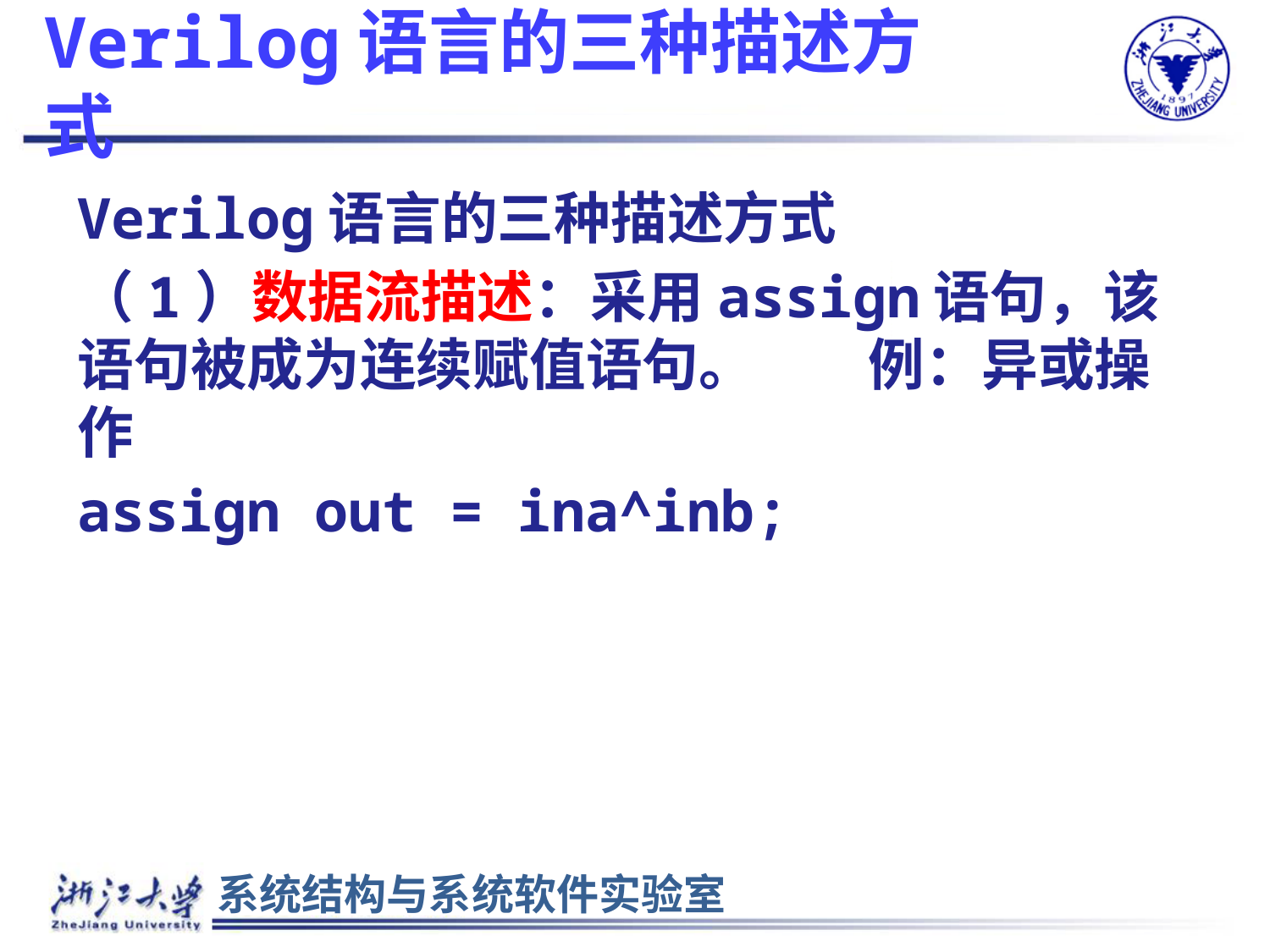

# Verilog语言的三种描述方式
Verilog语言的三种描述方式
（1）数据流描述：采用assign语句，该语句被成为连续赋值语句。　　例：异或操作
assign out = ina^inb;